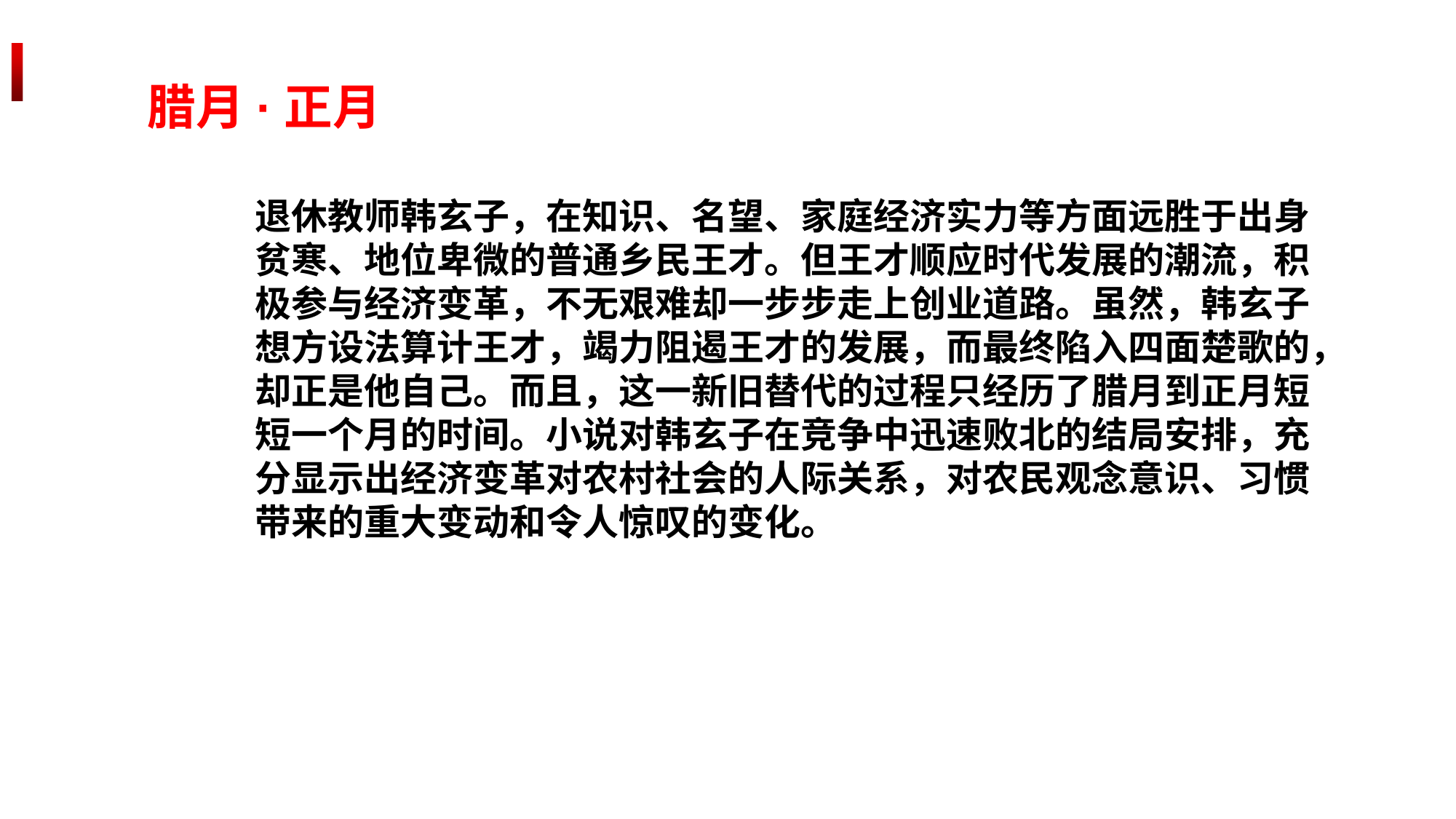

腊月·正月
退休教师韩玄子，在知识、名望、家庭经济实力等方面远胜于出身贫寒、地位卑微的普通乡民王才。但王才顺应时代发展的潮流，积极参与经济变革，不无艰难却一步步走上创业道路。虽然，韩玄子想方设法算计王才，竭力阻遏王才的发展，而最终陷入四面楚歌的，却正是他自己。而且，这一新旧替代的过程只经历了腊月到正月短短一个月的时间。小说对韩玄子在竞争中迅速败北的结局安排，充分显示出经济变革对农村社会的人际关系，对农民观念意识、习惯带来的重大变动和令人惊叹的变化。